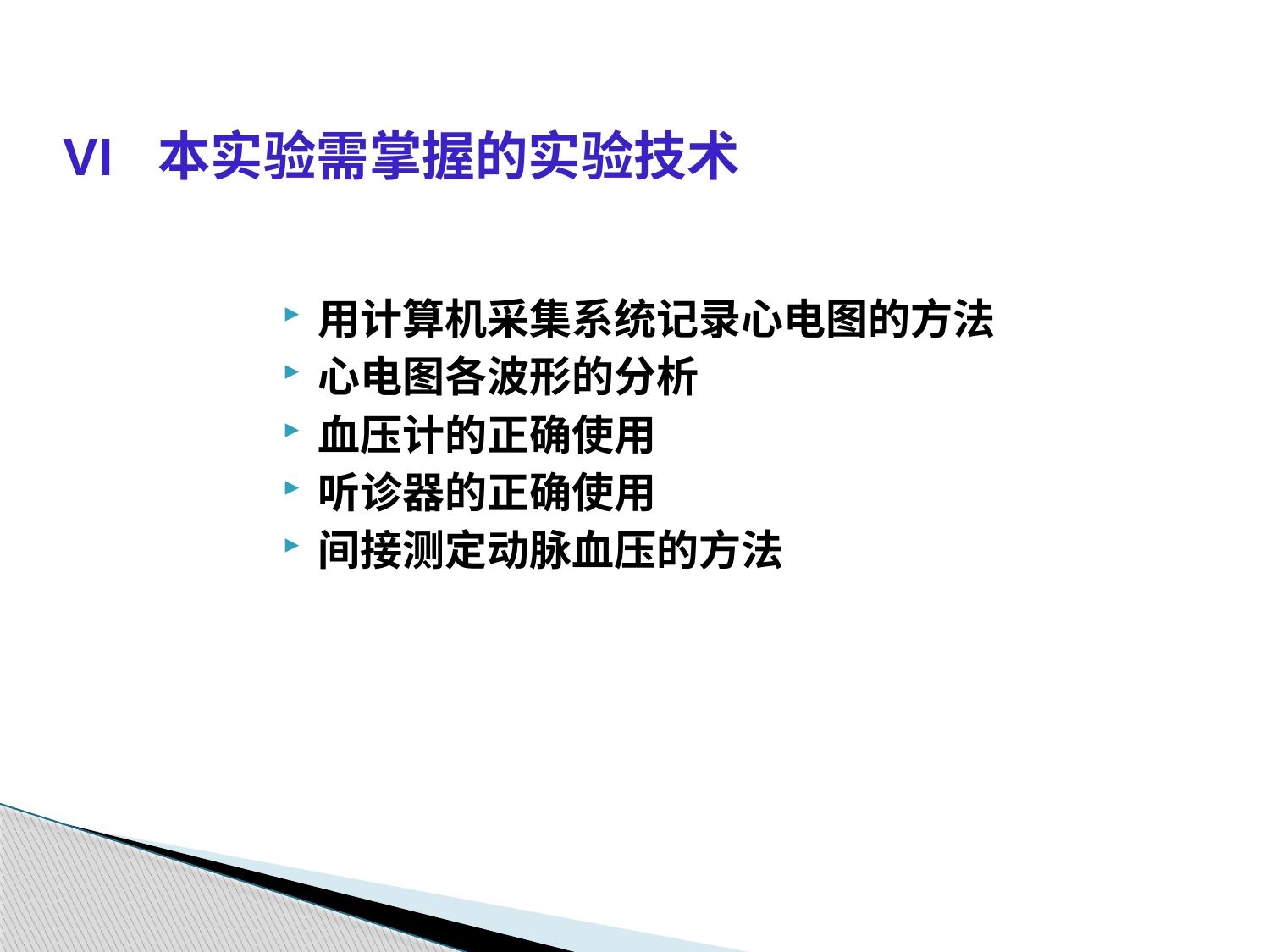

VI 本实验需掌握的实验技术
用计算机采集系统记录心电图的方法
心电图各波形的分析
血压计的正确使用
听诊器的正确使用
间接测定动脉血压的方法